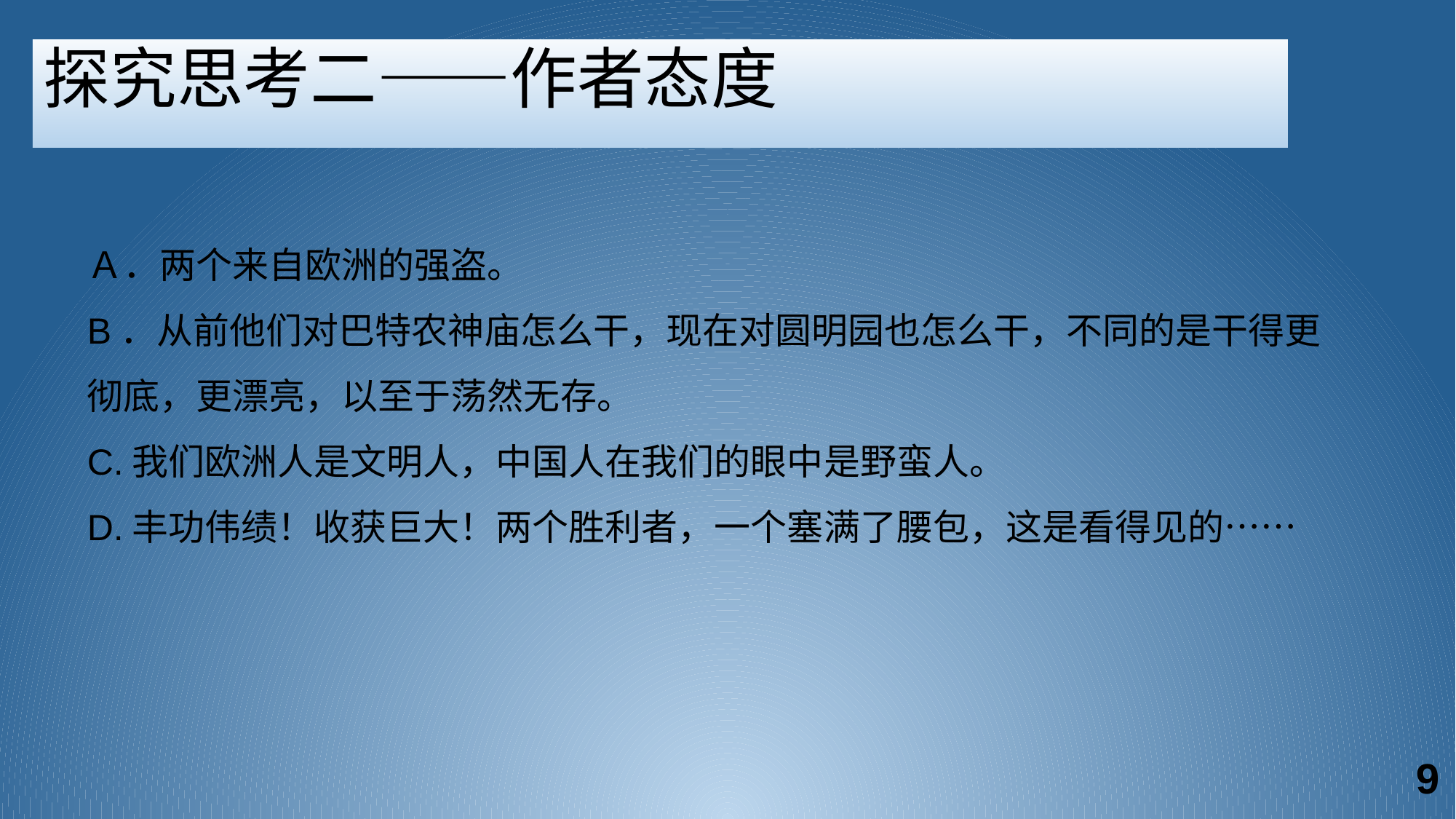

探究思考二——作者态度

Ａ．两个来自欧洲的强盗。
B．从前他们对巴特农神庙怎么干，现在对圆明园也怎么干，不同的是干得更彻底，更漂亮，以至于荡然无存。
C.我们欧洲人是文明人，中国人在我们的眼中是野蛮人。
D.丰功伟绩！收获巨大！两个胜利者，一个塞满了腰包，这是看得见的……
9